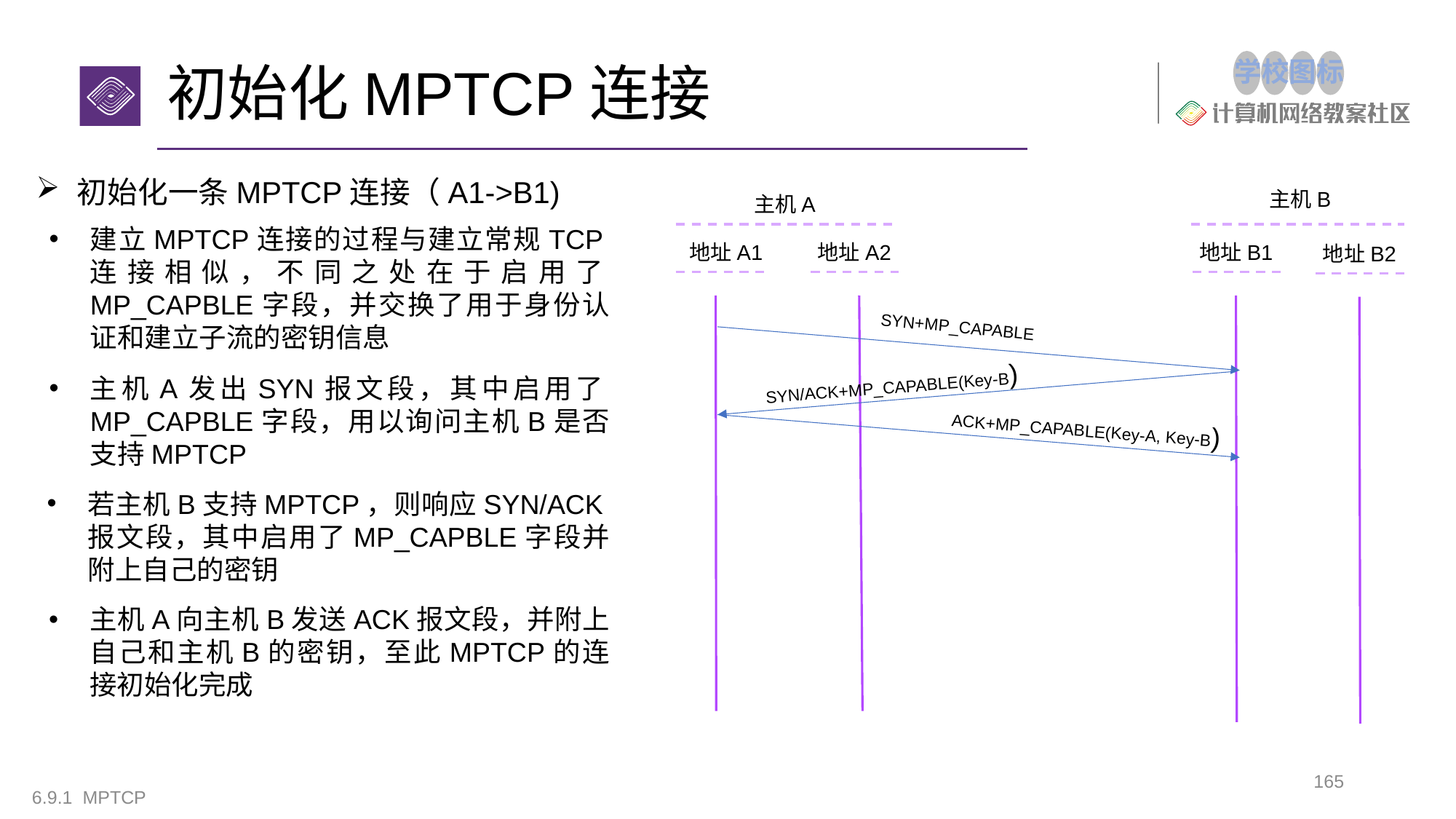

# 初始化MPTCP连接
初始化一条MPTCP连接（A1->B1)
主机B
主机A
建立MPTCP连接的过程与建立常规TCP连接相似，不同之处在于启用了MP_CAPBLE字段，并交换了用于身份认证和建立子流的密钥信息
地址A1
地址A2
地址B1
地址B2
SYN+MP_CAPABLE
SYN/ACK+MP_CAPABLE(Key-B)
主机A发出SYN报文段，其中启用了MP_CAPBLE字段，用以询问主机B是否支持MPTCP
ACK+MP_CAPABLE(Key-A, Key-B)
若主机B支持MPTCP，则响应SYN/ACK报文段，其中启用了MP_CAPBLE字段并附上自己的密钥
主机A向主机B发送ACK报文段，并附上自己和主机B的密钥，至此MPTCP的连接初始化完成
165
6.9.1  MPTCP